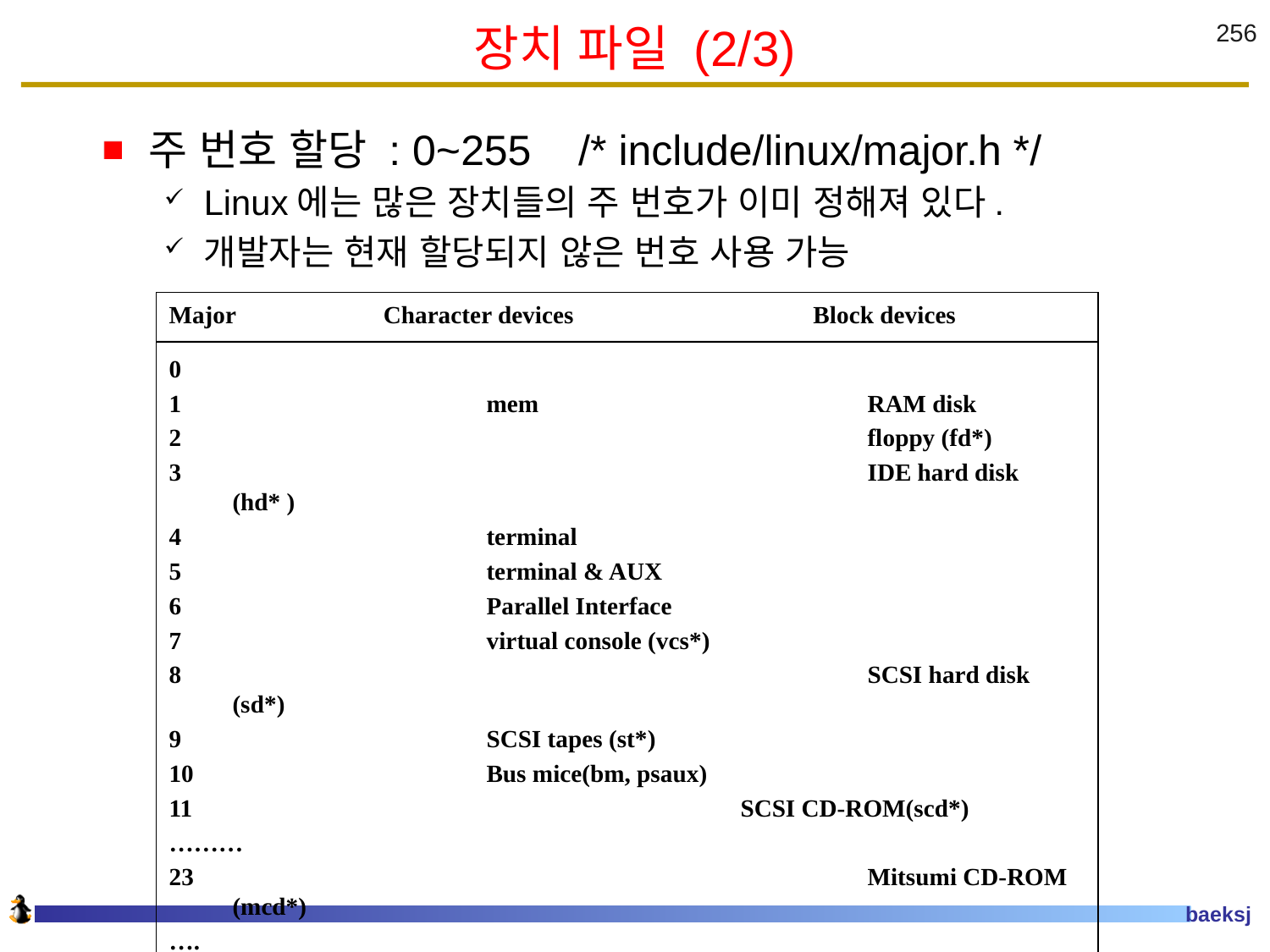

# 장치 파일 (2/3)
256
주 번호 할당 : 0~255    /* include/linux/major.h */
Linux에는 많은 장치들의 주 번호가 이미 정해져 있다.
개발자는 현재 할당되지 않은 번호 사용 가능

Major                        Character devices                                       Block devices

0
1             		mem			RAM disk
2						floppy (fd*)
3						IDE hard disk (hd* )
4			terminal
5			terminal & AUX
6			Parallel Interface
7			virtual console (vcs*)
8						SCSI hard disk (sd*)
          		SCSI tapes (st*)
                              	Bus mice(bm, psaux)
                                        			SCSI CD-ROM(scd*)
………
23						Mitsumi CD-ROM (mcd*)
….